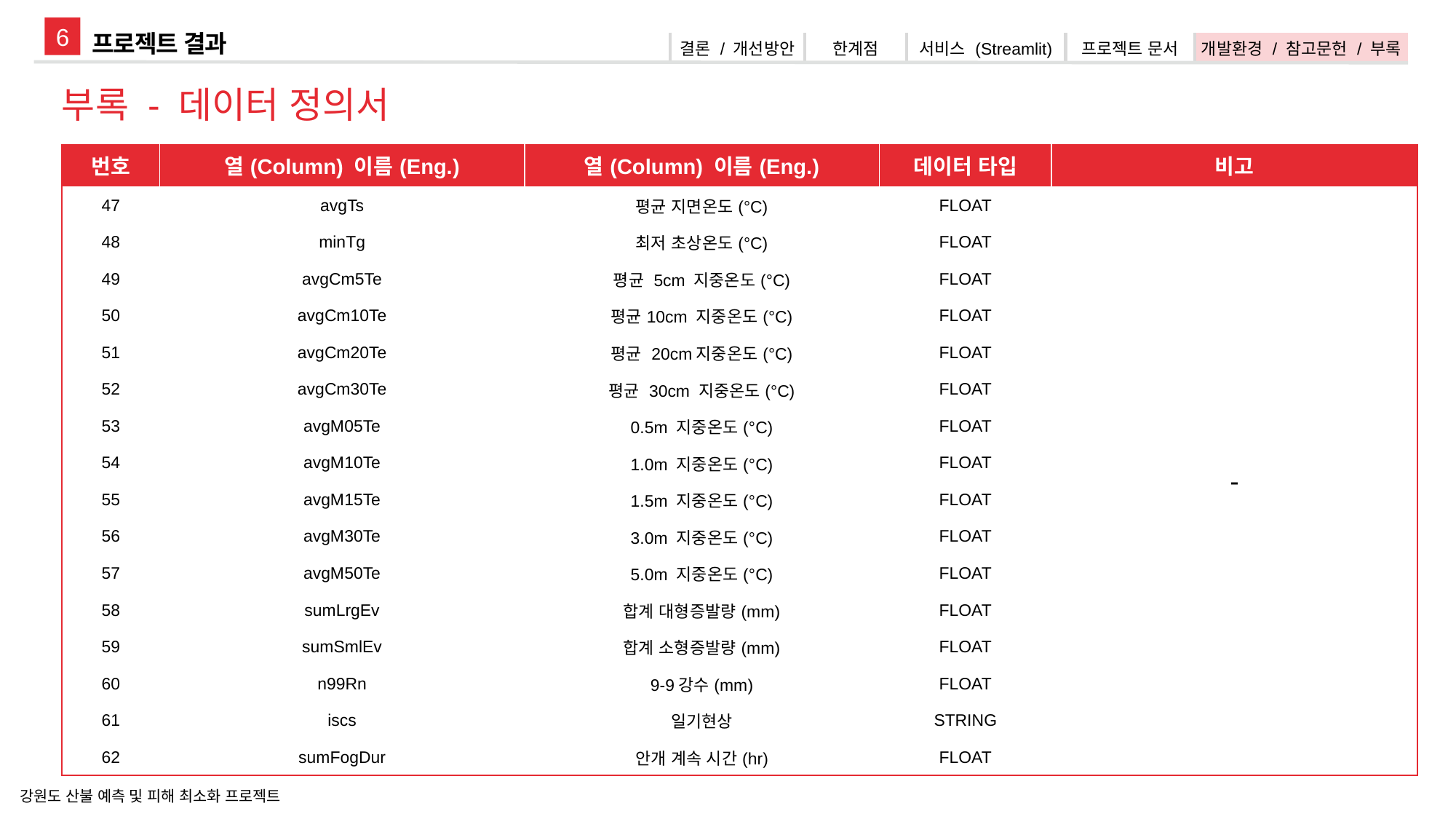

6
프로젝트 결과
| 결론 / 개선방안 | 한계점 | 서비스 (Streamlit) | 프로젝트 문서 | 개발환경 / 참고문헌 / 부록 |
| --- | --- | --- | --- | --- |
부록 - 데이터 정의서
| 번호 | 열(Column) 이름(Eng.) | 열(Column) 이름(Eng.) | 데이터 타입 | 비고 |
| --- | --- | --- | --- | --- |
| 47 | avgTs | 평균 지면온도(°C) | FLOAT | - |
| 48 | minTg | 최저 초상온도(°C) | FLOAT |  |
| 49 | avgCm5Te | 평균 5cm 지중온도(°C) | FLOAT |  |
| 50 | avgCm10Te | 평균10cm 지중온도(°C) | FLOAT |  |
| 51 | avgCm20Te | 평균 20cm지중온도(°C) | FLOAT |  |
| 52 | avgCm30Te | 평균 30cm 지중온도(°C) | FLOAT |  |
| 53 | avgM05Te | 0.5m 지중온도(°C) | FLOAT |  |
| 54 | avgM10Te | 1.0m 지중온도(°C) | FLOAT |  |
| 55 | avgM15Te | 1.5m 지중온도(°C) | FLOAT |  |
| 56 | avgM30Te | 3.0m 지중온도(°C) | FLOAT |  |
| 57 | avgM50Te | 5.0m 지중온도(°C) | FLOAT |  |
| 58 | sumLrgEv | 합계 대형증발량(mm) | FLOAT |  |
| 59 | sumSmlEv | 합계 소형증발량(mm) | FLOAT |  |
| 60 | n99Rn | 9-9강수(mm) | FLOAT |  |
| 61 | iscs | 일기현상 | STRING |  |
| 62 | sumFogDur | 안개 계속 시간(hr) | FLOAT |  |
강원도 산불 예측 및 피해 최소화 프로젝트